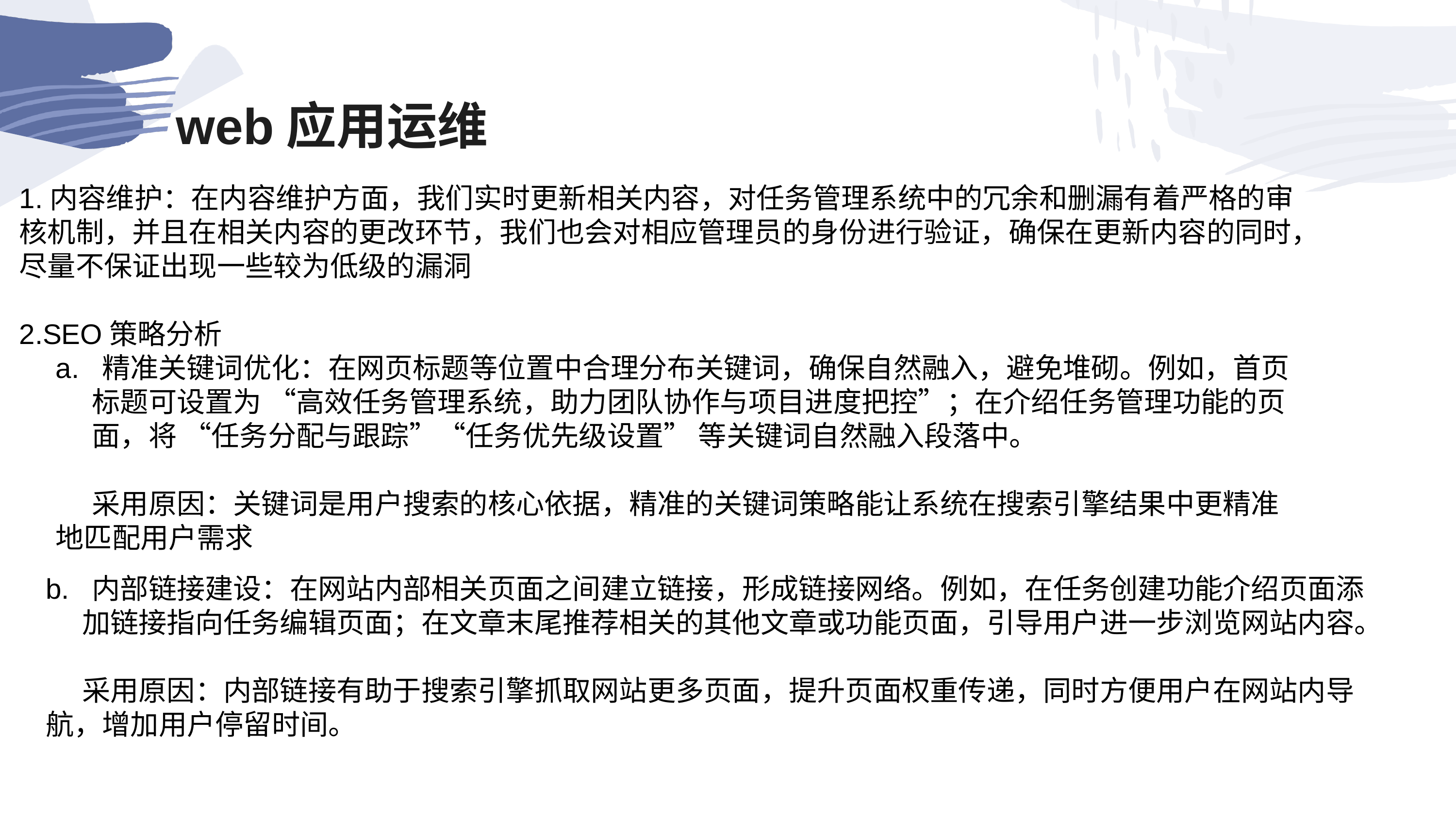

web应用运维

1.内容维护：在内容维护方面，我们实时更新相关内容，对任务管理系统中的冗余和删漏有着严格的审核机制，并且在相关内容的更改环节，我们也会对相应管理员的身份进行验证，确保在更新内容的同时，尽量不保证出现一些较为低级的漏洞

2.SEO策略分析
a.  精准关键词优化：在网页标题等位置中合理分布关键词，确保自然融入，避免堆砌。例如，首页 	标题可设置为 “高效任务管理系统，助力团队协作与项目进度把控”；在介绍任务管理功能的页	面，将 “任务分配与跟踪”“任务优先级设置” 等关键词自然融入段落中。

采用原因：关键词是用户搜索的核心依据，精准的关键词策略能让系统在搜索引擎结果中更精准	地匹配用户需求

b.  内部链接建设：在网站内部相关页面之间建立链接，形成链接网络。例如，在任务创建功能介绍页面添	加链接指向任务编辑页面；在文章末尾推荐相关的其他文章或功能页面，引导用户进一步浏览网站内容。

采用原因：内部链接有助于搜索引擎抓取网站更多页面，提升页面权重传递，同时方便用户在网站内导	航，增加用户停留时间。